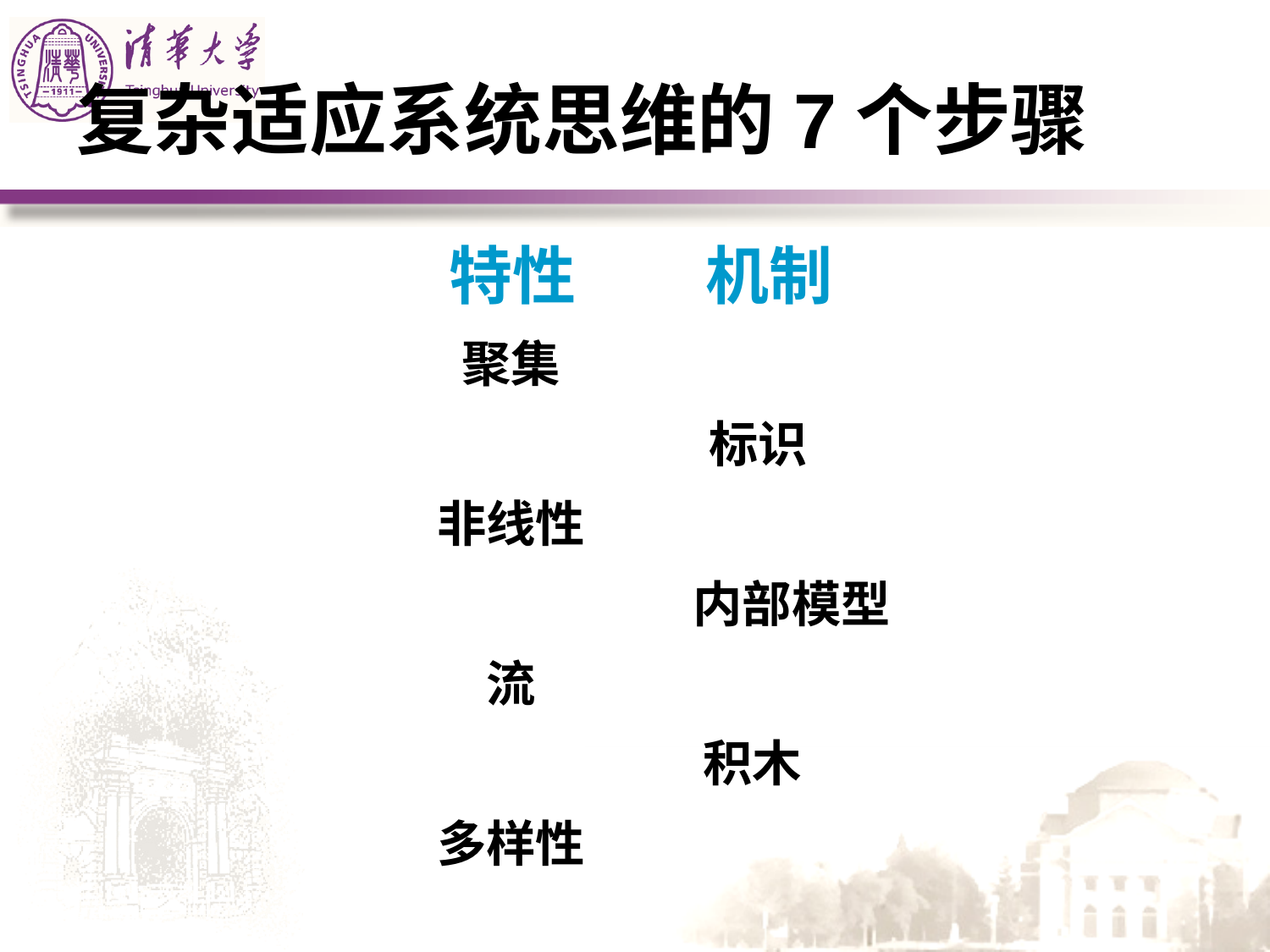

# 复杂适应系统思维的7个步骤
                 特性         机制
聚集
                                           标识
非线性
                                                 内部模型
流
                                          积木
多样性